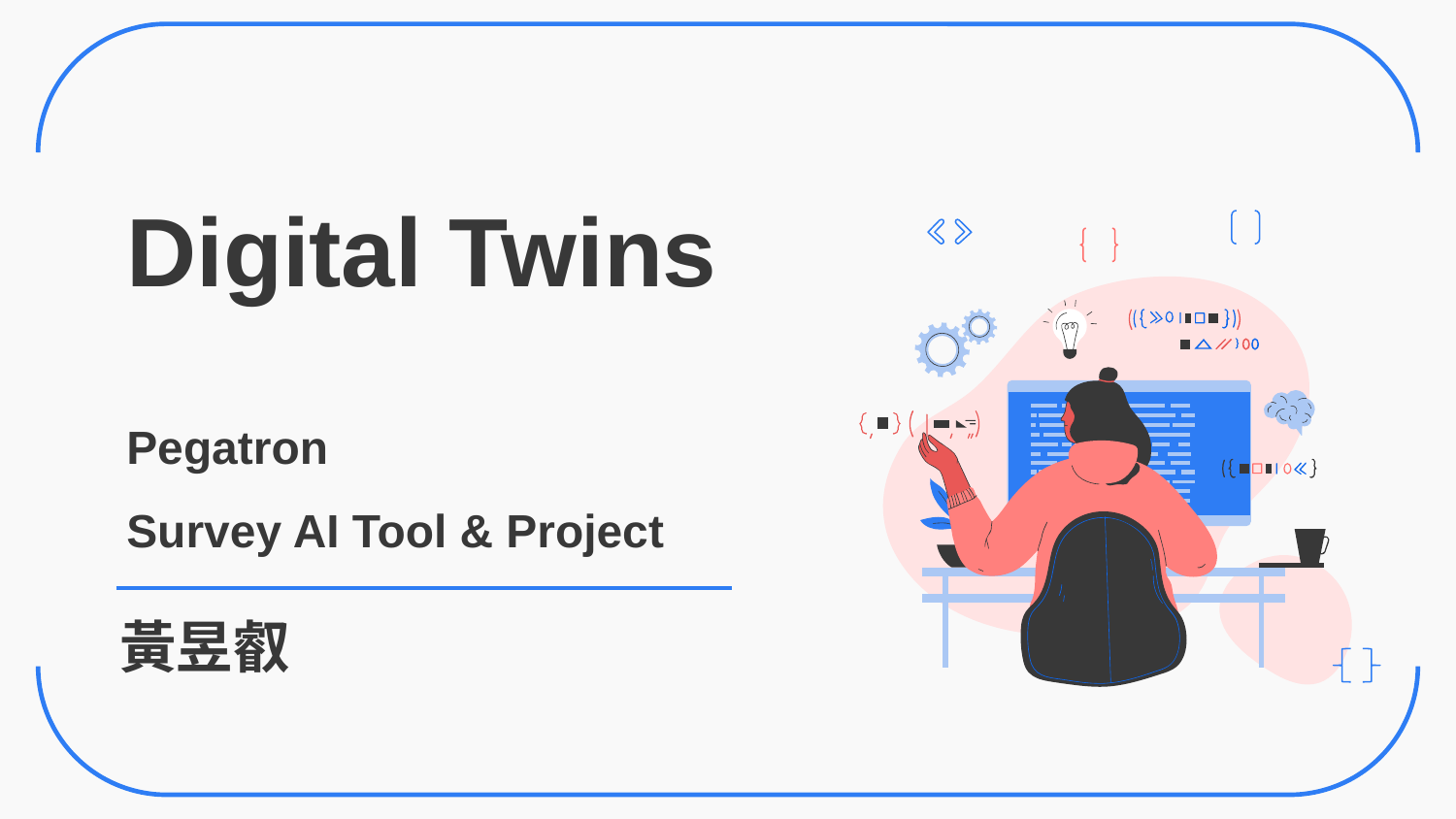

# Digital Twins Pegatron Survey AI Tool & Project

黃昱叡